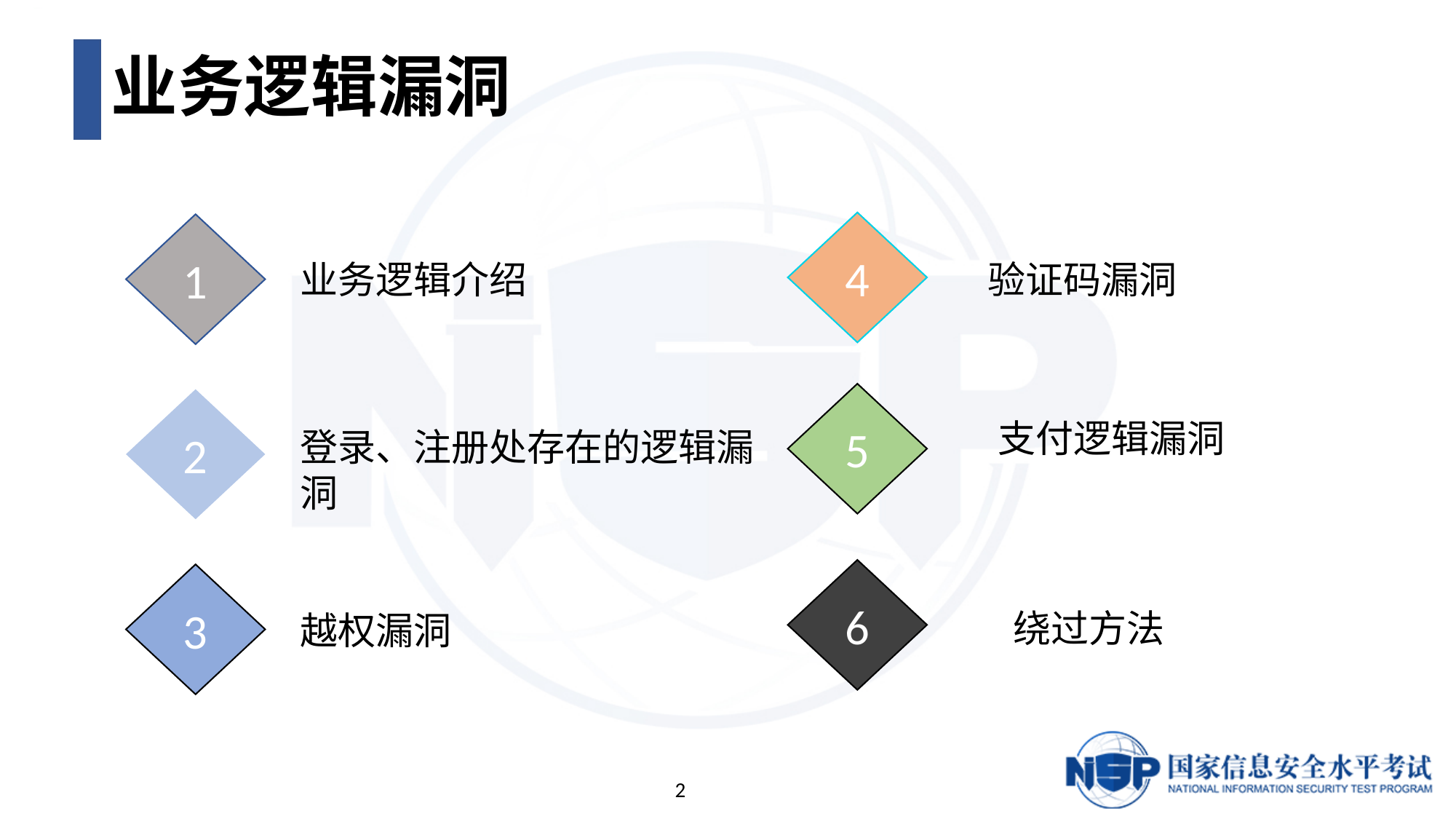

# 业务逻辑漏洞
4
1
业务逻辑介绍
验证码漏洞
5
2
支付逻辑漏洞
登录、注册处存在的逻辑漏洞
6
3
绕过方法
越权漏洞